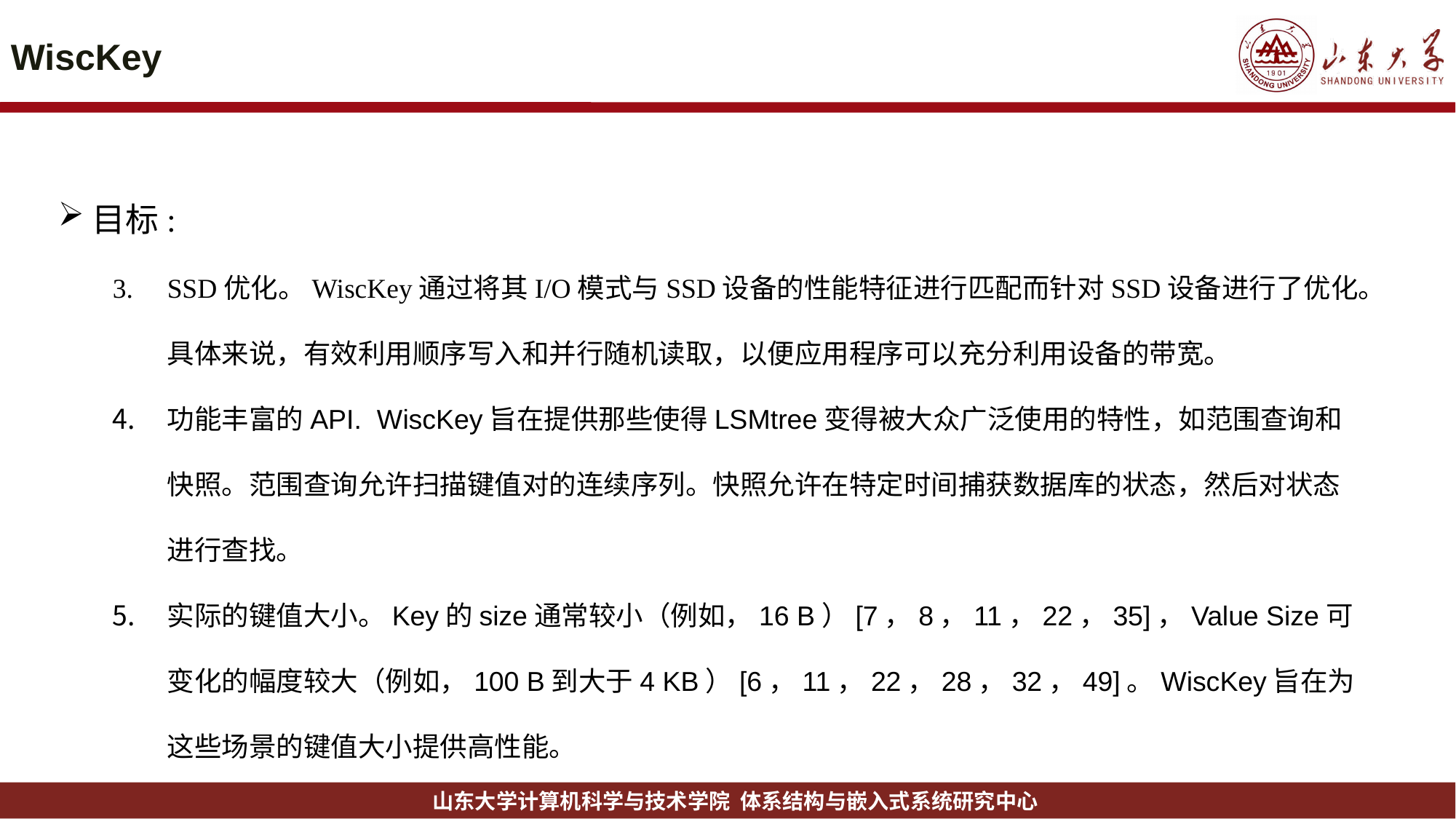

# WiscKey
目标:
SSD优化。WiscKey通过将其I/O模式与SSD设备的性能特征进行匹配而针对SSD设备进行了优化。具体来说，有效利用顺序写入和并行随机读取，以便应用程序可以充分利用设备的带宽。
功能丰富的API.  WiscKey旨在提供那些使得LSMtree变得被大众广泛使用的特性，如范围查询和快照。范围查询允许扫描键值对的连续序列。快照允许在特定时间捕获数据库的状态，然后对状态进行查找。
实际的键值大小。Key的size通常较小（例如，16 B）[7，8，11，22，35]，Value Size可变化的幅度较大（例如，100 B到大于4 KB）[6，11，22，28，32，49]。WiscKey旨在为这些场景的键值大小提供高性能。